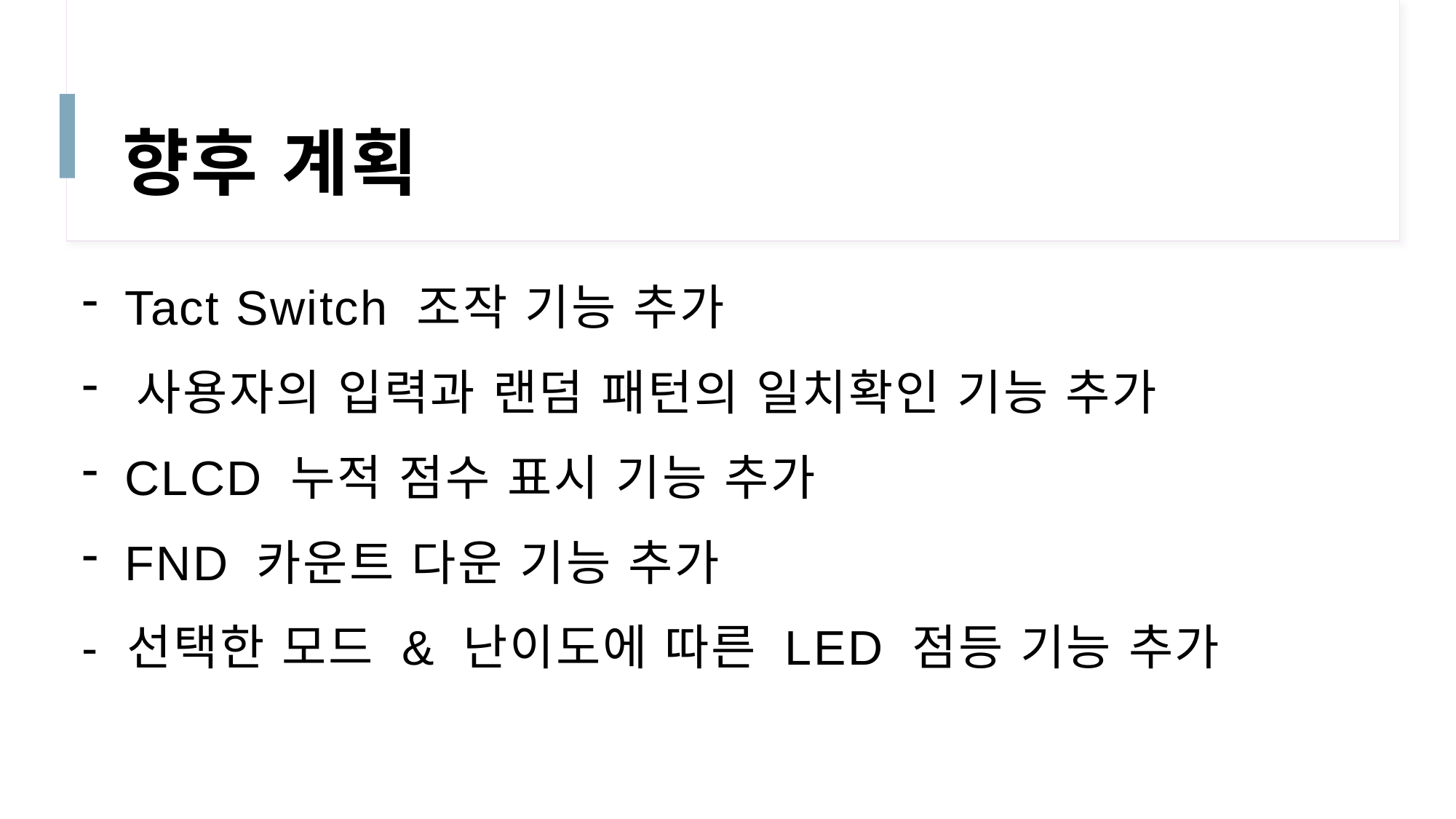

향후 계획
 Tact Switch 조작 기능 추가
 사용자의 입력과 랜덤 패턴의 일치확인 기능 추가
 CLCD 누적 점수 표시 기능 추가
 FND 카운트 다운 기능 추가
- 선택한 모드 & 난이도에 따른 LED 점등 기능 추가